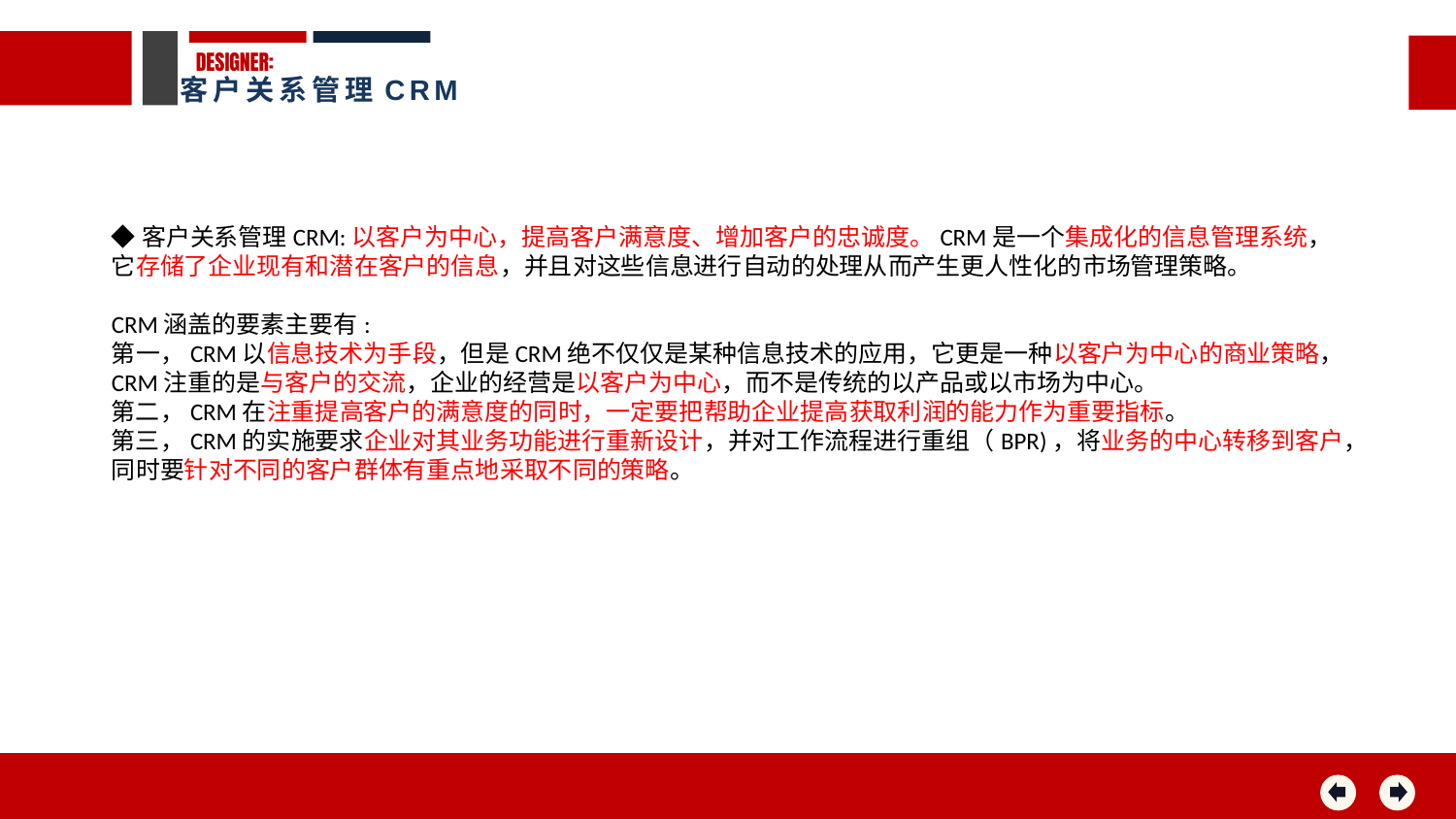

DESIGNER:
客户关系管理CRM
◆客户关系管理CRM:以客户为中心，提高客户满意度、增加客户的忠诚度。CRM是一个集成化的信息管理系统，它存储了企业现有和潜在客户的信息，并且对这些信息进行自动的处理从而产生更人性化的市场管理策略。

CRM涵盖的要素主要有:
第一，CRM以信息技术为手段，但是CRM绝不仅仅是某种信息技术的应用，它更是一种以客户为中心的商业策略，CRM注重的是与客户的交流，企业的经营是以客户为中心，而不是传统的以产品或以市场为中心。
第二，CRM在注重提高客户的满意度的同时，一定要把帮助企业提高获取利润的能力作为重要指标。
第三，CRM的实施要求企业对其业务功能进行重新设计，并对工作流程进行重组（BPR)，将业务的中心转移到客户，同时要针对不同的客户群体有重点地采取不同的策略。